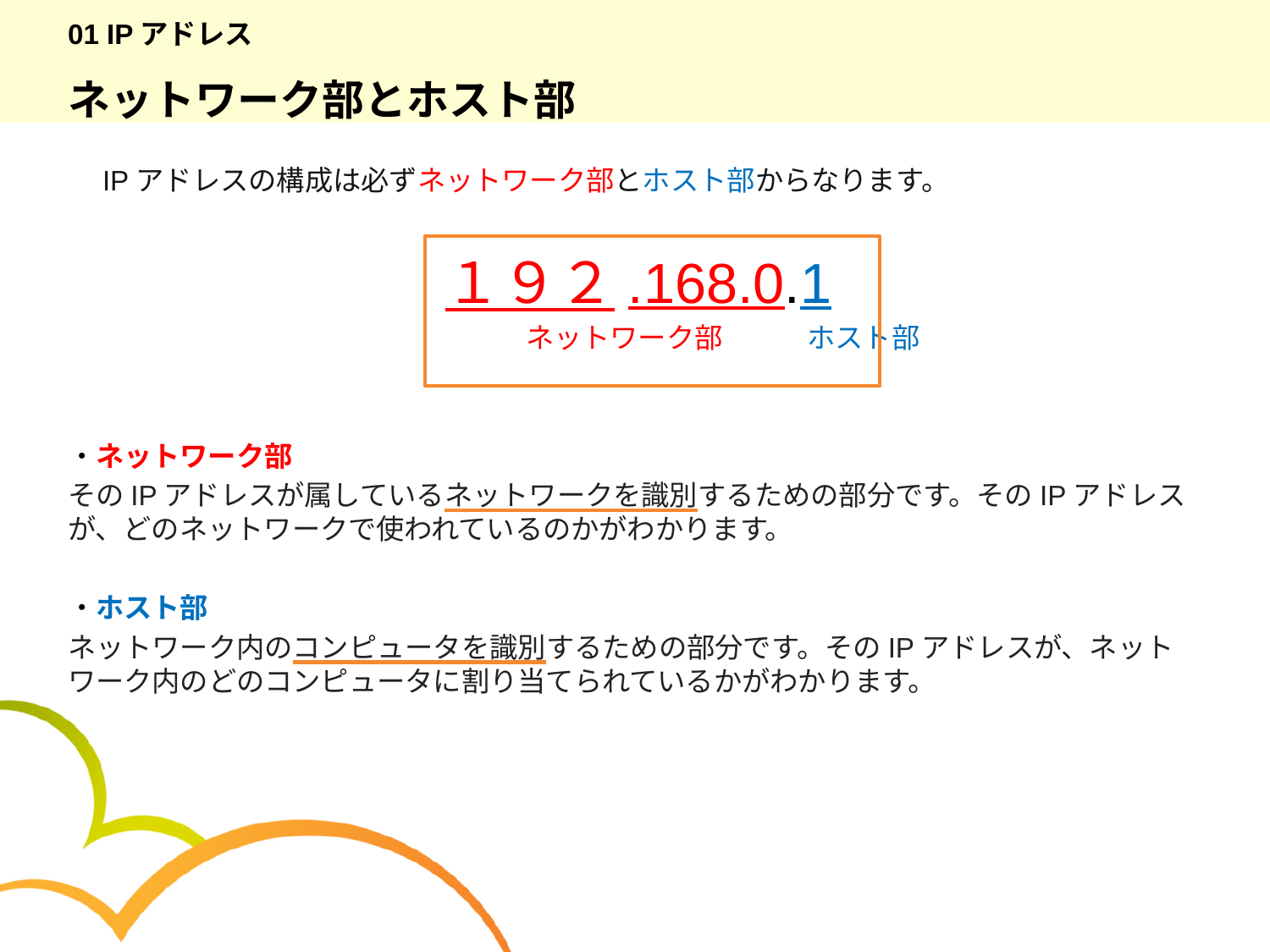

# 01 IPアドレス
ネットワーク部とホスト部
　IPアドレスの構成は必ずネットワーク部とホスト部からなります。

１９２.168.0.1
　　　　　　ネットワーク部　　　ホスト部

・ネットワーク部
そのIPアドレスが属しているネットワークを識別するための部分です。そのIPアドレスが、どのネットワークで使われているのかがわかります。

・ホスト部
ネットワーク内のコンピュータを識別するための部分です。そのIPアドレスが、ネットワーク内のどのコンピュータに割り当てられているかがわかります。